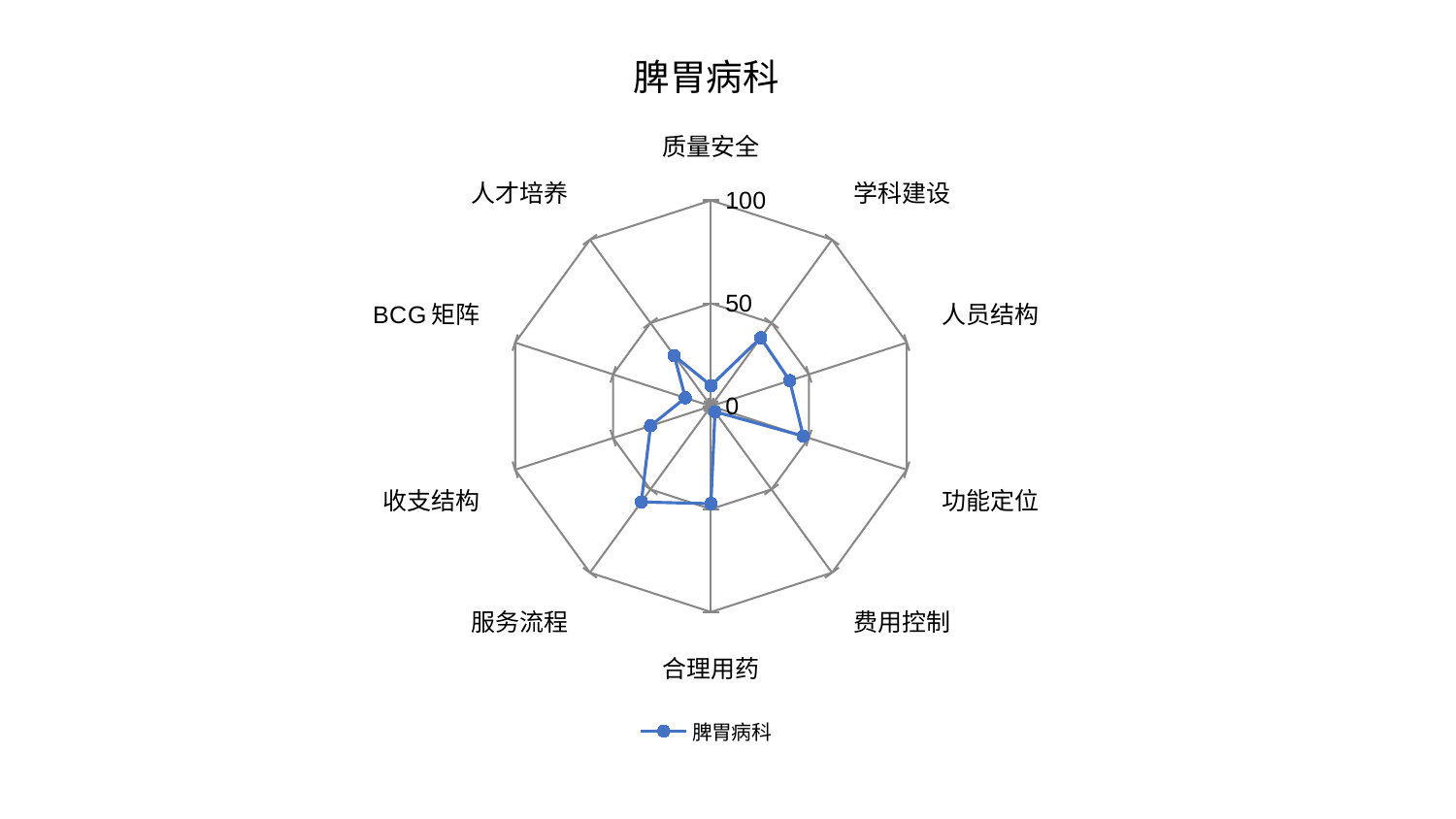

### Chart: 脾胃病科

| Category | 脾胃病科 |
|---|---|
| 质量安全 | 9.990876752508354 |
| 学科建设 | 41.092711682818226 |
| 人员结构 | 40.233571635837336 |
| 功能定位 | 47.160628253536586 |
| 费用控制 | 3.3253383770060547 |
| 合理用药 | 47.35889056818653 |
| 服务流程 | 57.55873579206206 |
| 收支结构 | 30.873586136128164 |
| BCG矩阵 | 13.074303687397599 |
| 人才培养 | 30.371579889438795 |
134